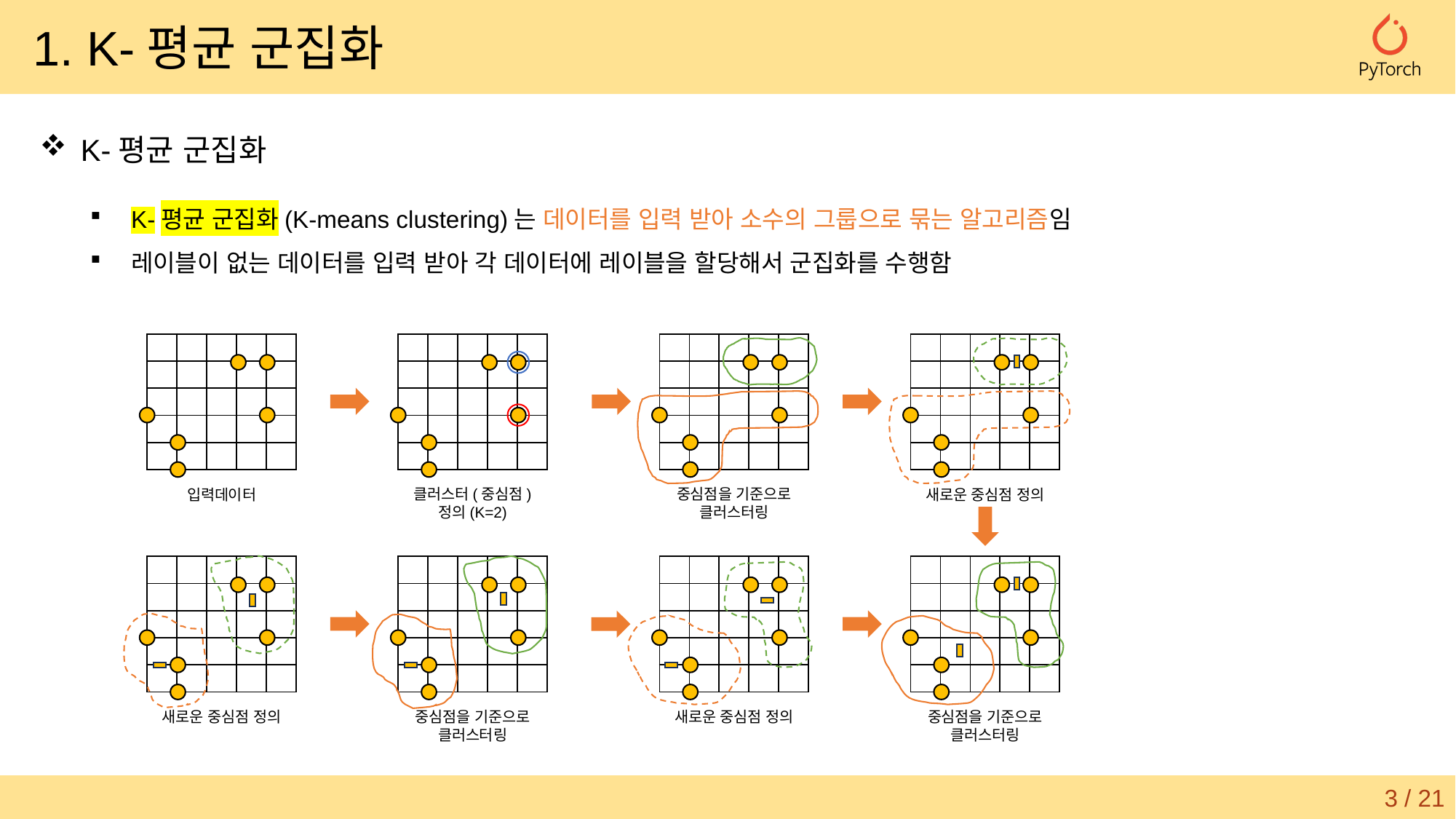

1. K-평균 군집화
K-평균 군집화
K-평균 군집화(K-means clustering)는 데이터를 입력 받아 소수의 그룹으로 묶는 알고리즘임
레이블이 없는 데이터를 입력 받아 각 데이터에 레이블을 할당해서 군집화를 수행함
|  |  |  |  |  |
| --- | --- | --- | --- | --- |
|  |  |  |  |  |
|  |  |  |  |  |
|  |  |  |  |  |
|  |  |  |  |  |
|  |  |  |  |  |
| --- | --- | --- | --- | --- |
|  |  |  |  |  |
|  |  |  |  |  |
|  |  |  |  |  |
|  |  |  |  |  |
|  |  |  |  |  |
| --- | --- | --- | --- | --- |
|  |  |  |  |  |
|  |  |  |  |  |
|  |  |  |  |  |
|  |  |  |  |  |
|  |  |  |  |  |
| --- | --- | --- | --- | --- |
|  |  |  |  |  |
|  |  |  |  |  |
|  |  |  |  |  |
|  |  |  |  |  |

입력데이터
클러스터(중심점)
정의(K=2)
중심점을 기준으로
클러스터링
새로운 중심점 정의

|  |  |  |  |  |
| --- | --- | --- | --- | --- |
|  |  |  |  |  |
|  |  |  |  |  |
|  |  |  |  |  |
|  |  |  |  |  |
|  |  |  |  |  |
| --- | --- | --- | --- | --- |
|  |  |  |  |  |
|  |  |  |  |  |
|  |  |  |  |  |
|  |  |  |  |  |
|  |  |  |  |  |
| --- | --- | --- | --- | --- |
|  |  |  |  |  |
|  |  |  |  |  |
|  |  |  |  |  |
|  |  |  |  |  |
|  |  |  |  |  |
| --- | --- | --- | --- | --- |
|  |  |  |  |  |
|  |  |  |  |  |
|  |  |  |  |  |
|  |  |  |  |  |

새로운 중심점 정의
중심점을 기준으로
클러스터링
새로운 중심점 정의
중심점을 기준으로
클러스터링
3 / 21